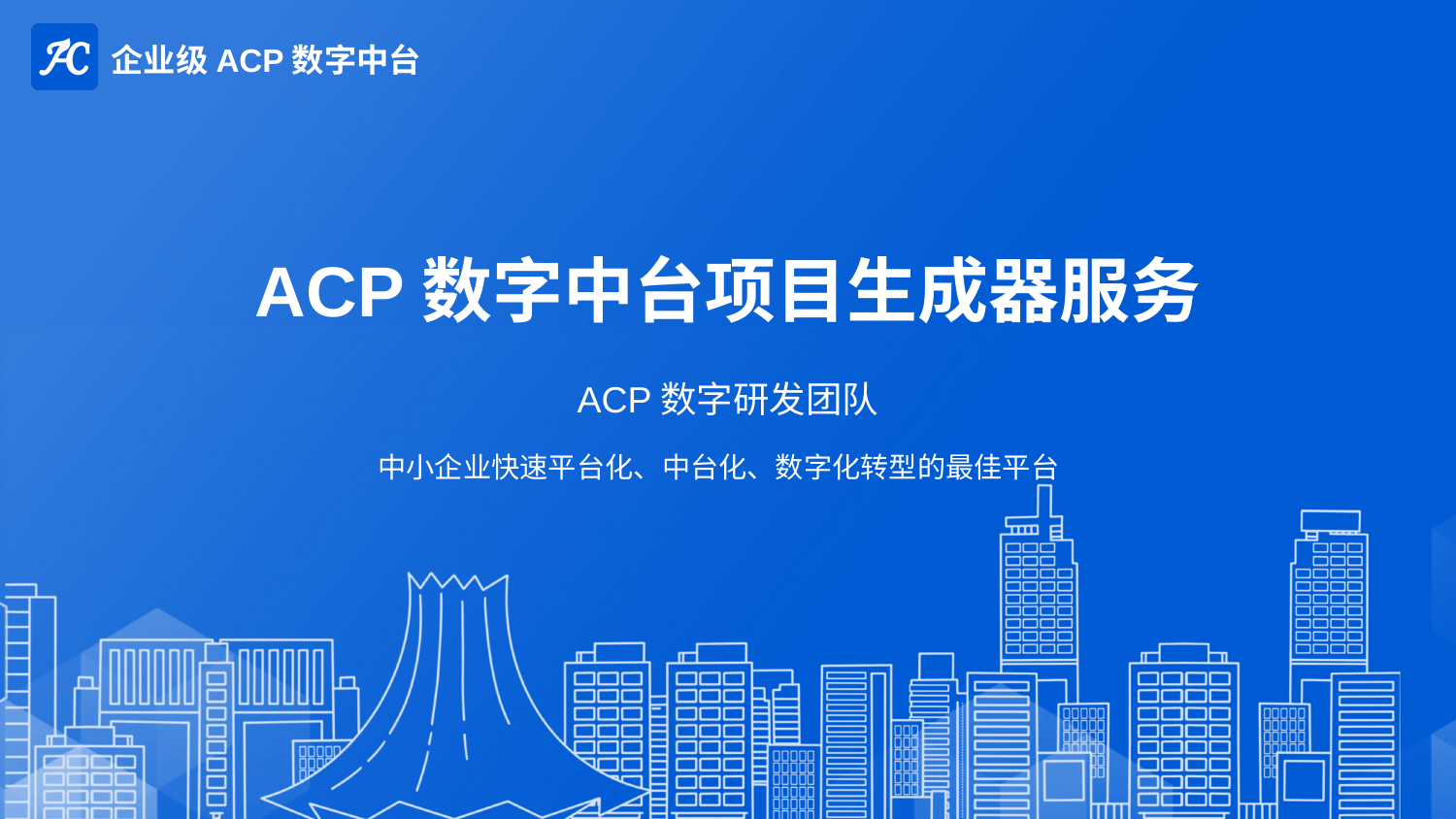

ACP数字中台项目生成器服务
ACP数字研发团队
中小企业快速平台化、中台化、数字化转型的最佳平台